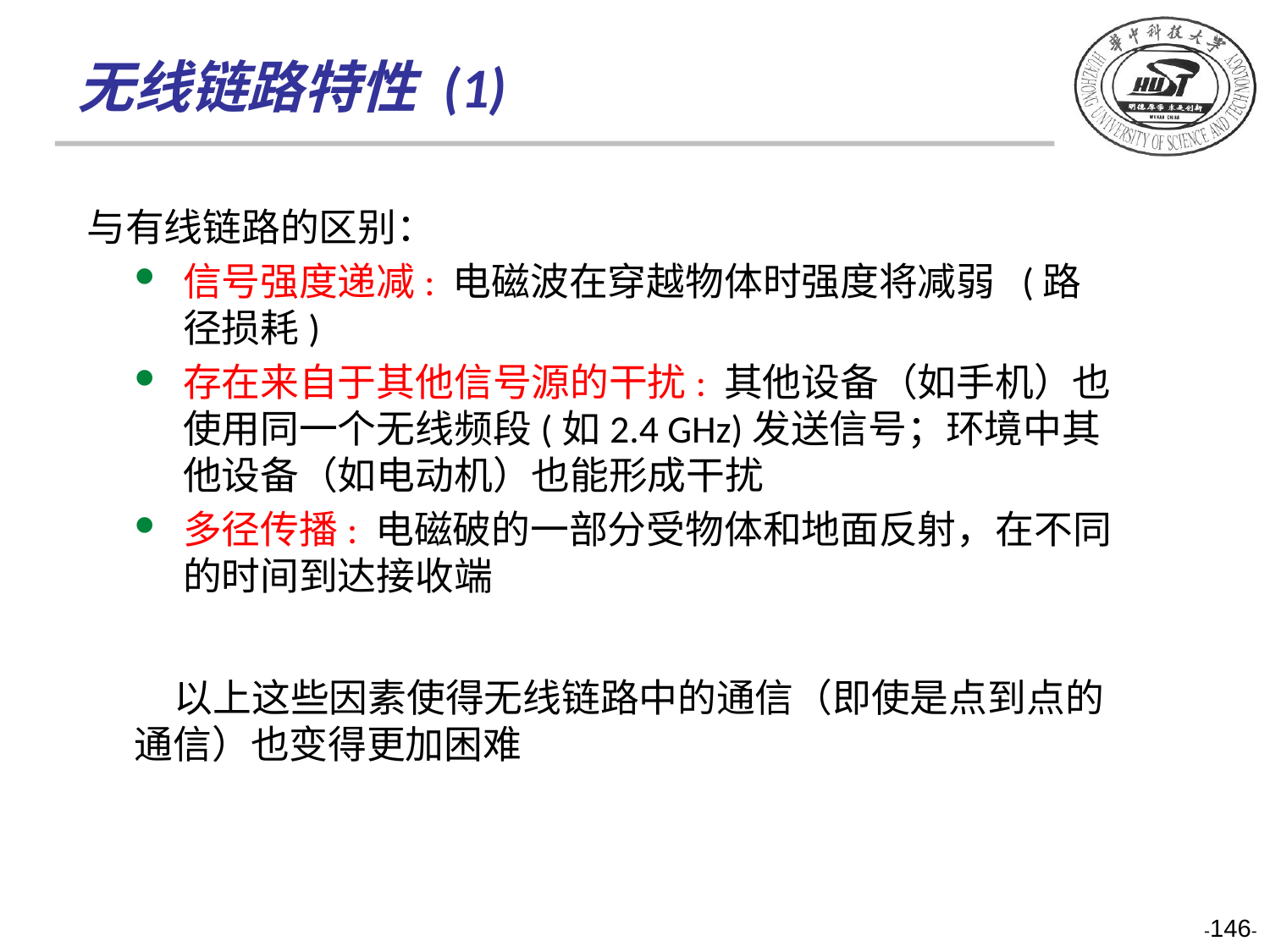

无线链路特性 (1)
与有线链路的区别：
信号强度递减: 电磁波在穿越物体时强度将减弱  (路径损耗)
存在来自于其他信号源的干扰: 其他设备（如手机）也使用同一个无线频段(如2.4 GHz)发送信号；环境中其他设备（如电动机）也能形成干扰
多径传播: 电磁破的一部分受物体和地面反射，在不同的时间到达接收端

         以上这些因素使得无线链路中的通信（即使是点到点的通信）也变得更加困难
-146-